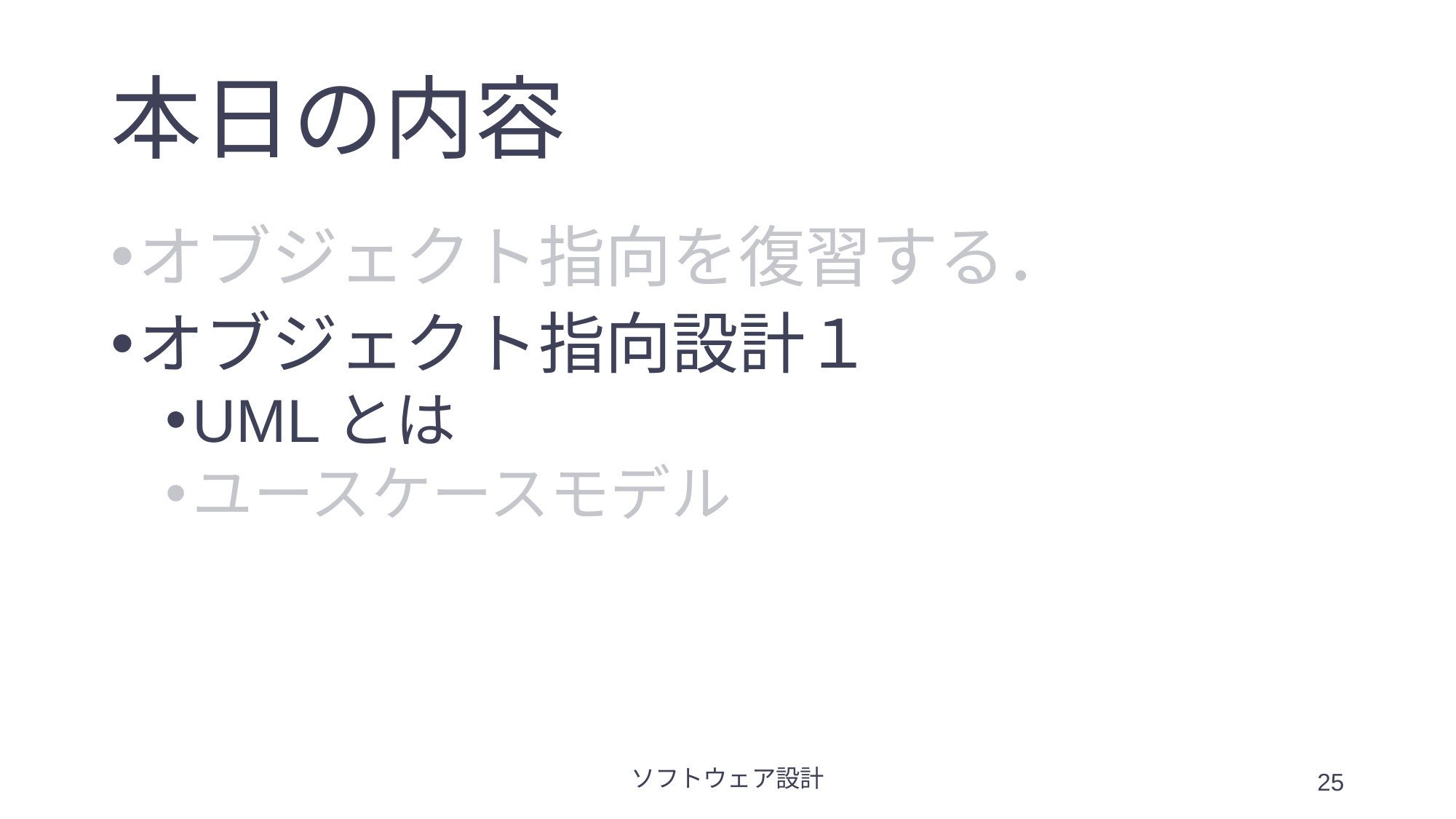

# 本日の内容

オブジェクト指向を復習する．
オブジェクト指向設計１
UMLとは
ユースケースモデル

ソフトウェア設計
25